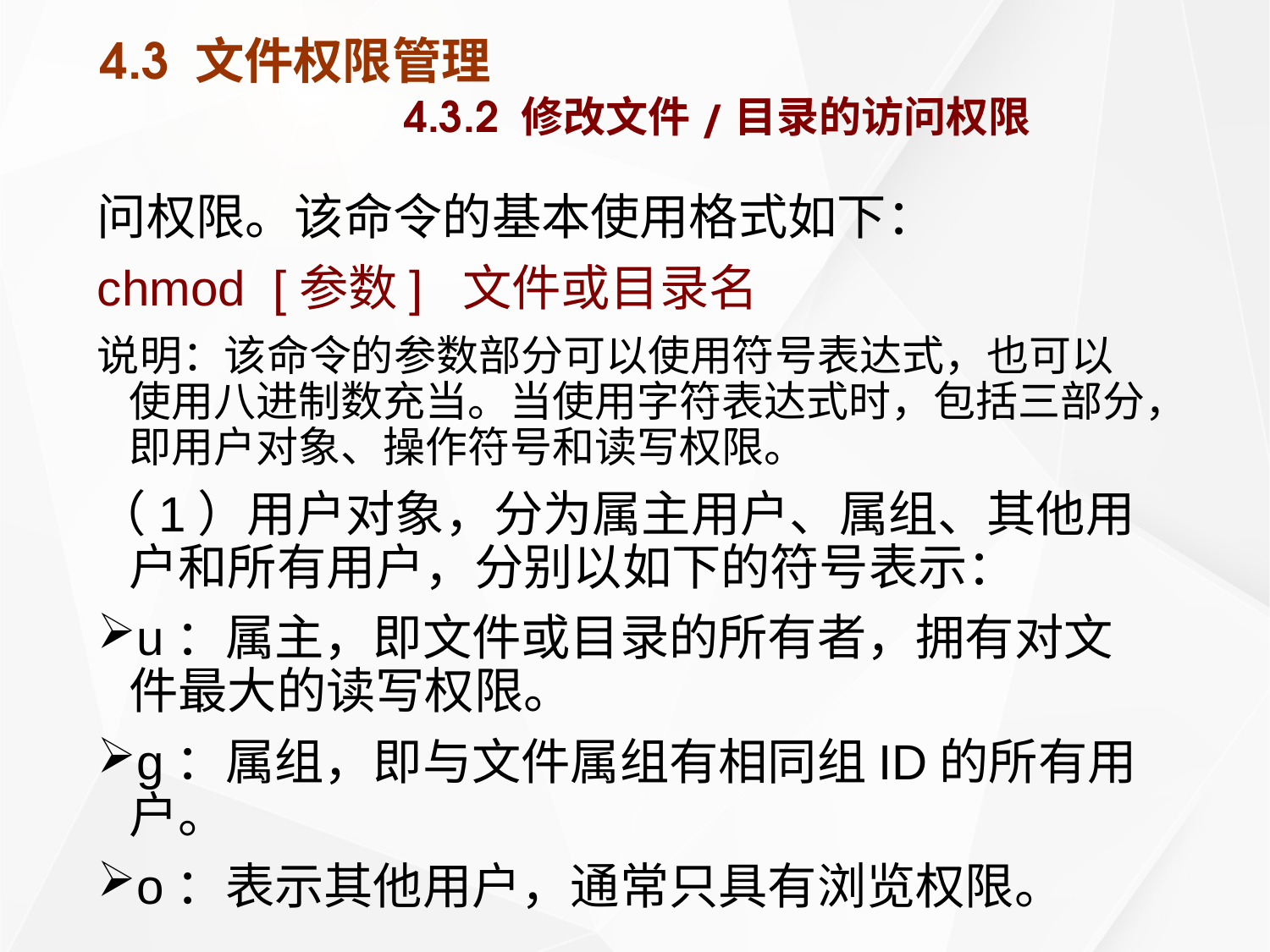

# 4.3 文件权限管理 4.3.2 修改文件/目录的访问权限
问权限。该命令的基本使用格式如下：
chmod  [参数]  文件或目录名
说明：该命令的参数部分可以使用符号表达式，也可以使用八进制数充当。当使用字符表达式时，包括三部分，即用户对象、操作符号和读写权限。
（1）用户对象，分为属主用户、属组、其他用户和所有用户，分别以如下的符号表示：
u：属主，即文件或目录的所有者，拥有对文件最大的读写权限。
g：属组，即与文件属组有相同组ID的所有用户。
o：表示其他用户，通常只具有浏览权限。